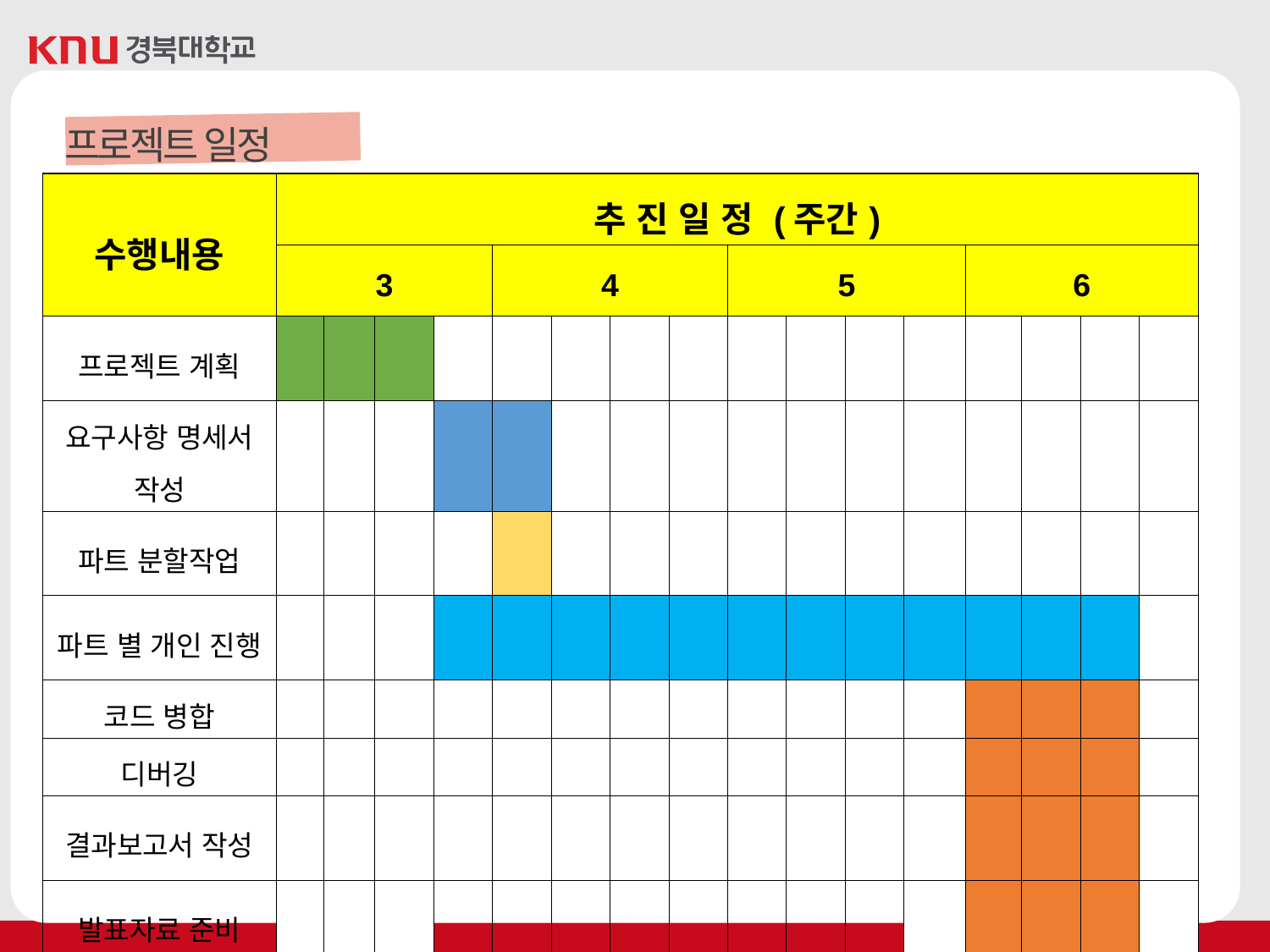

프로젝트 일정

| 수행내용 | 추 진 일 정 (주간) |  |  |  |  |  |  |  |  |  |  |  |  |  |  |  |
| --- | --- | --- | --- | --- | --- | --- | --- | --- | --- | --- | --- | --- | --- | --- | --- | --- |
|  | 3 |  |  |  | 4 |  |  |  | 5 |  |  |  | 6 |  |  |  |
| 프로젝트 계획 |  |  |  |  |  |  |  |  |  |  |  |  |  |  |  |  |
| 요구사항 명세서 작성 |  |  |  |  |  |  |  |  |  |  |  |  |  |  |  |  |
| 파트 분할작업 |  |  |  |  |  |  |  |  |  |  |  |  |  |  |  |  |
| 파트 별 개인 진행 |  |  |  |  |  |  |  |  |  |  |  |  |  |  |  |  |
| 코드 병합 |  |  |  |  |  |  |  |  |  |  |  |  |  |  |  |  |
| 디버깅 |  |  |  |  |  |  |  |  |  |  |  |  |  |  |  |  |
| 결과보고서 작성 |  |  |  |  |  |  |  |  |  |  |  |  |  |  |  |  |
| 발표자료 준비 |  |  |  |  |  |  |  |  |  |  |  |  |  |  |  |  |